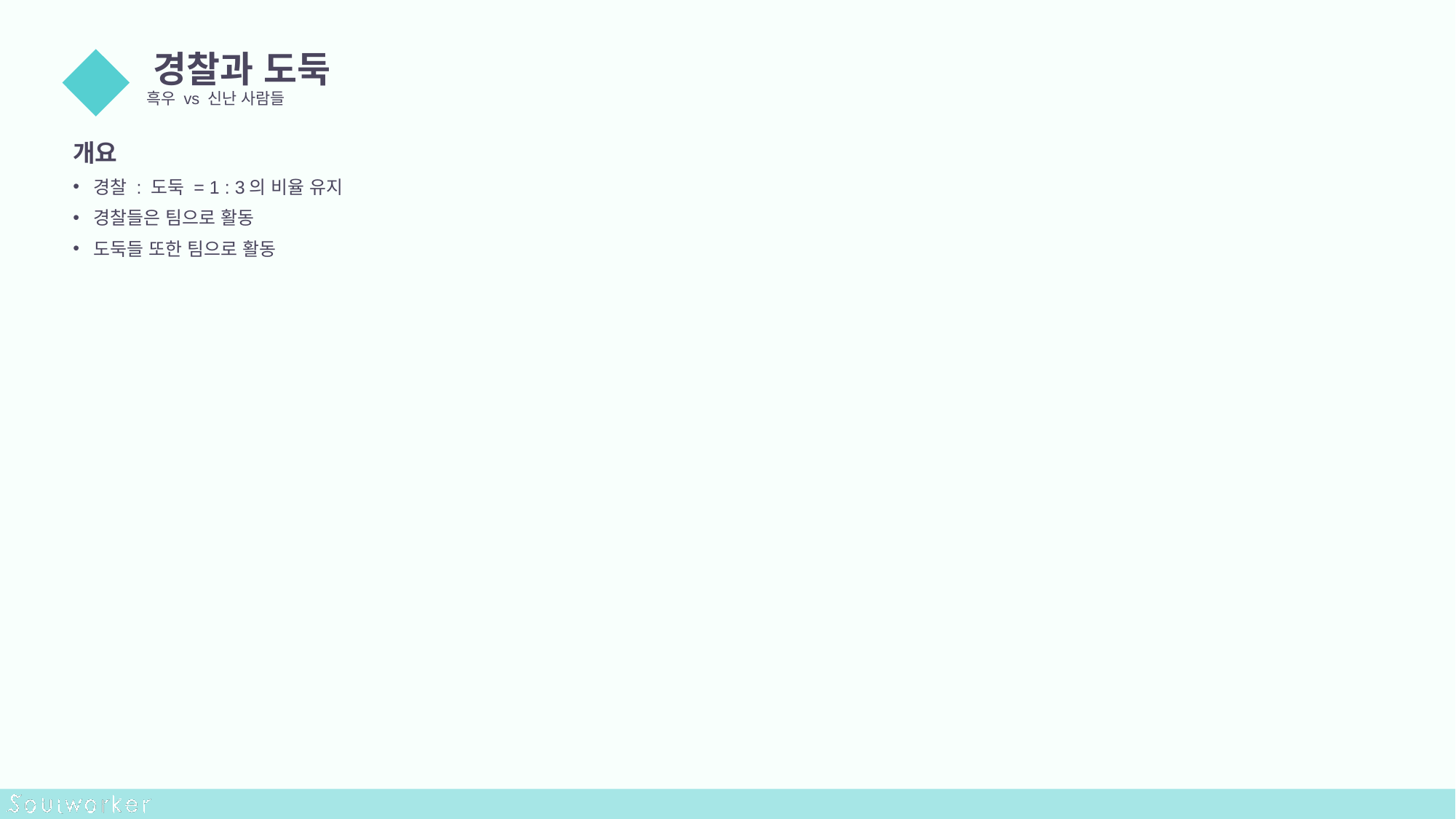

경찰과 도둑
흑우 vs 신난 사람들

03
개요
경찰 : 도둑 = 1 : 3의 비율 유지
경찰들은 팀으로 활동
도둑들 또한 팀으로 활동